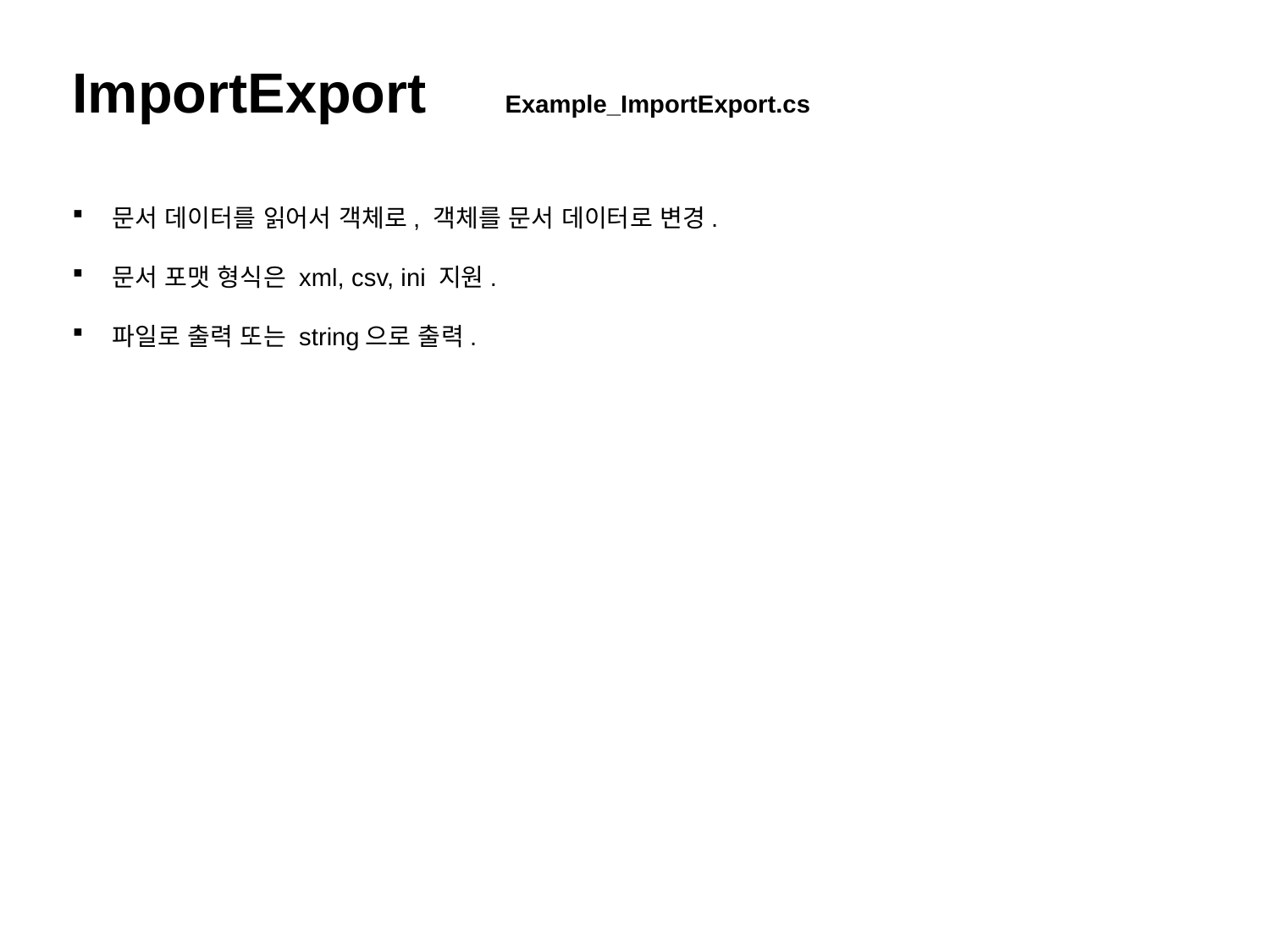

ImportExport     Example_ImportExport.cs
문서 데이터를 읽어서 객체로, 객체를 문서 데이터로 변경.
문서 포맷 형식은 xml, csv, ini 지원.
파일로 출력 또는 string으로 출력.